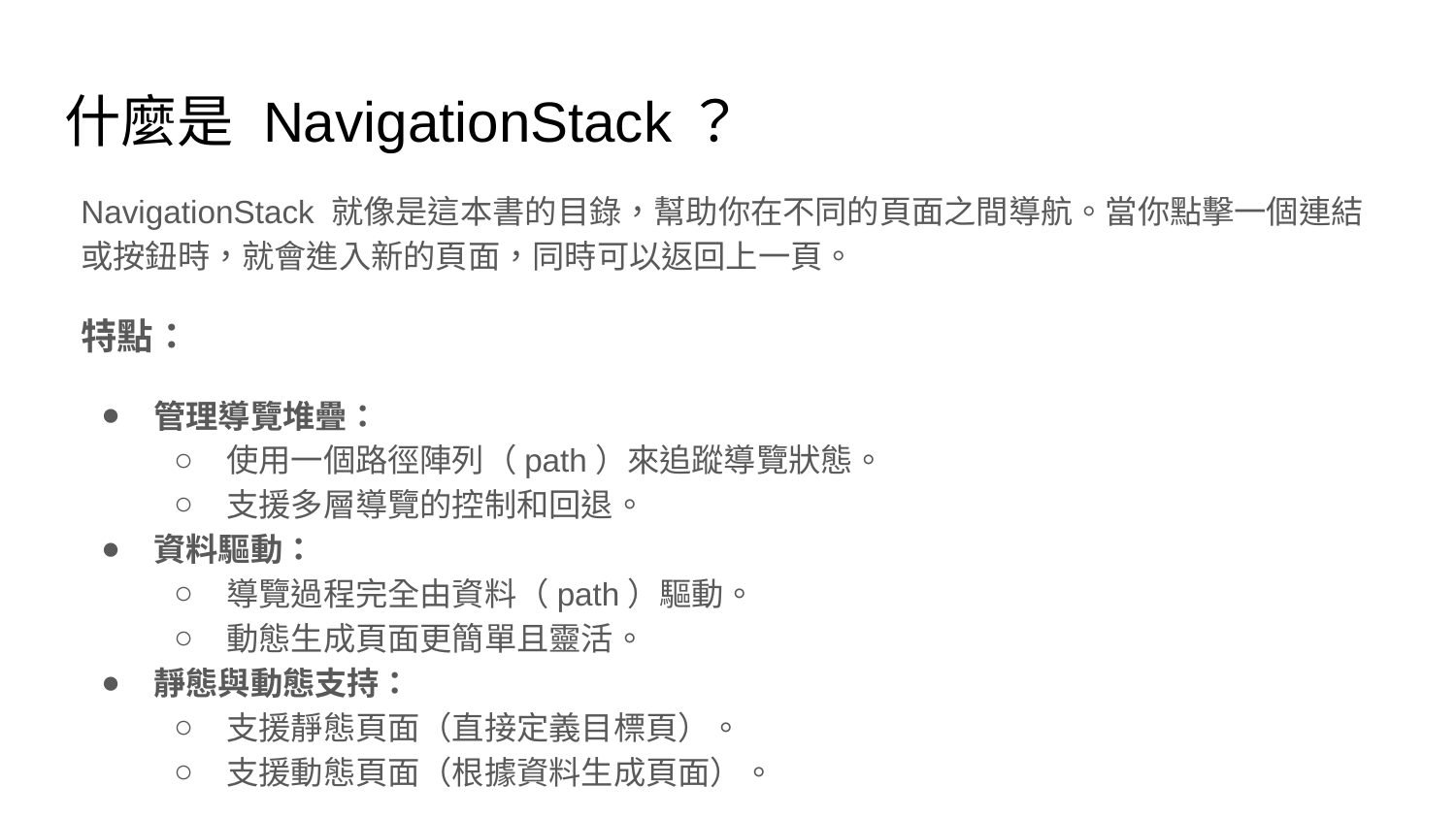

# 什麼是 NavigationStack？
NavigationStack 就像是這本書的目錄，幫助你在不同的頁面之間導航。當你點擊一個連結或按鈕時，就會進入新的頁面，同時可以返回上一頁。
特點：
管理導覽堆疊：
使用一個路徑陣列（path）來追蹤導覽狀態。
支援多層導覽的控制和回退。
資料驅動：
導覽過程完全由資料（path）驅動。
動態生成頁面更簡單且靈活。
靜態與動態支持：
支援靜態頁面（直接定義目標頁）。
支援動態頁面（根據資料生成頁面）。